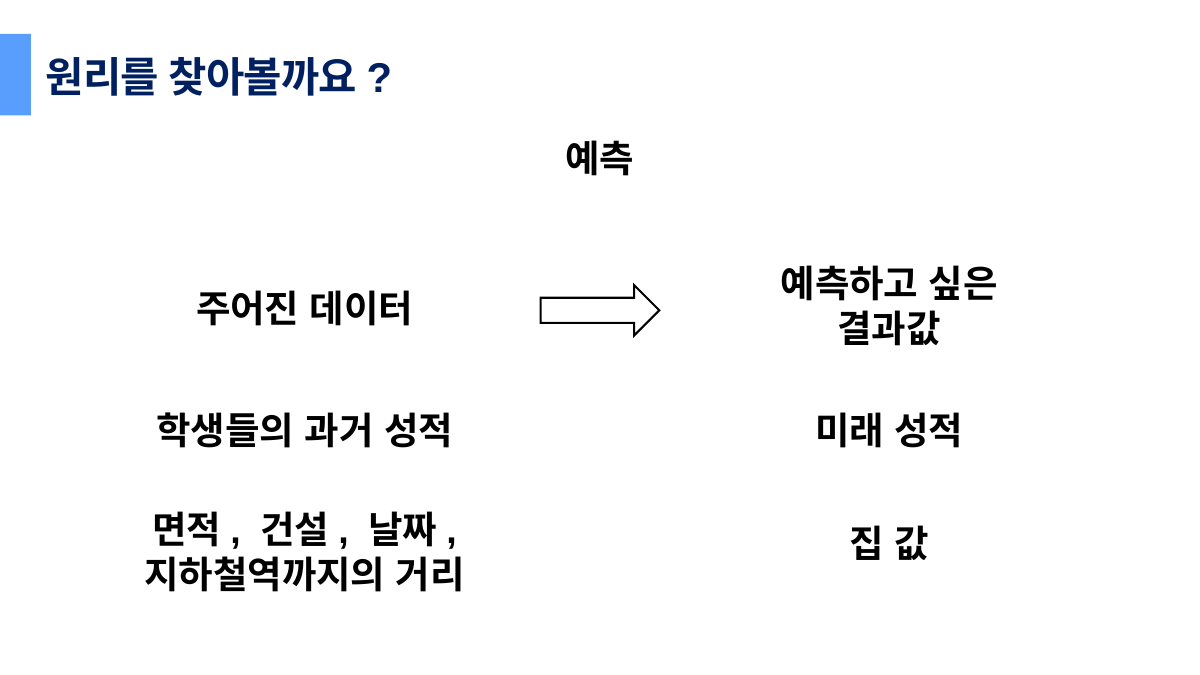

원리를 찾아볼까요?
예측
예측하고 싶은
결과값
주어진 데이터

학생들의 과거 성적
미래 성적
면적, 건설, 날짜,
지하철역까지의 거리
집 값